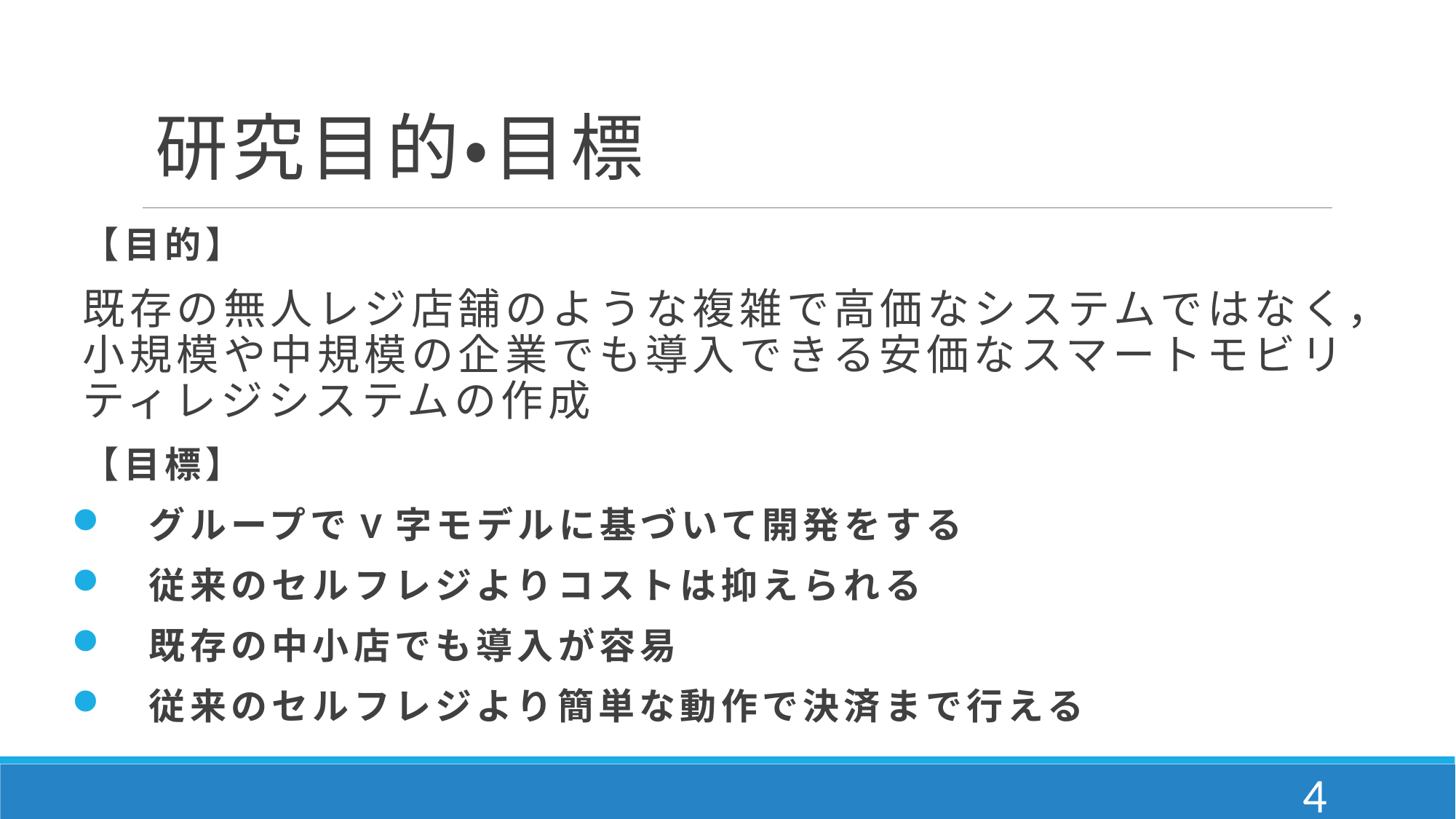

# 研究目的・目標
【目的】
既存の無人レジ店舗のような複雑で高価なシステムではなく，小規模や中規模の企業でも導入できる安価なスマートモビリティレジシステムの作成
【目標】
　グループでV字モデルに基づいて開発をする
　従来のセルフレジよりコストは抑えられる
　既存の中小店でも導入が容易
　従来のセルフレジより簡単な動作で決済まで行える
4